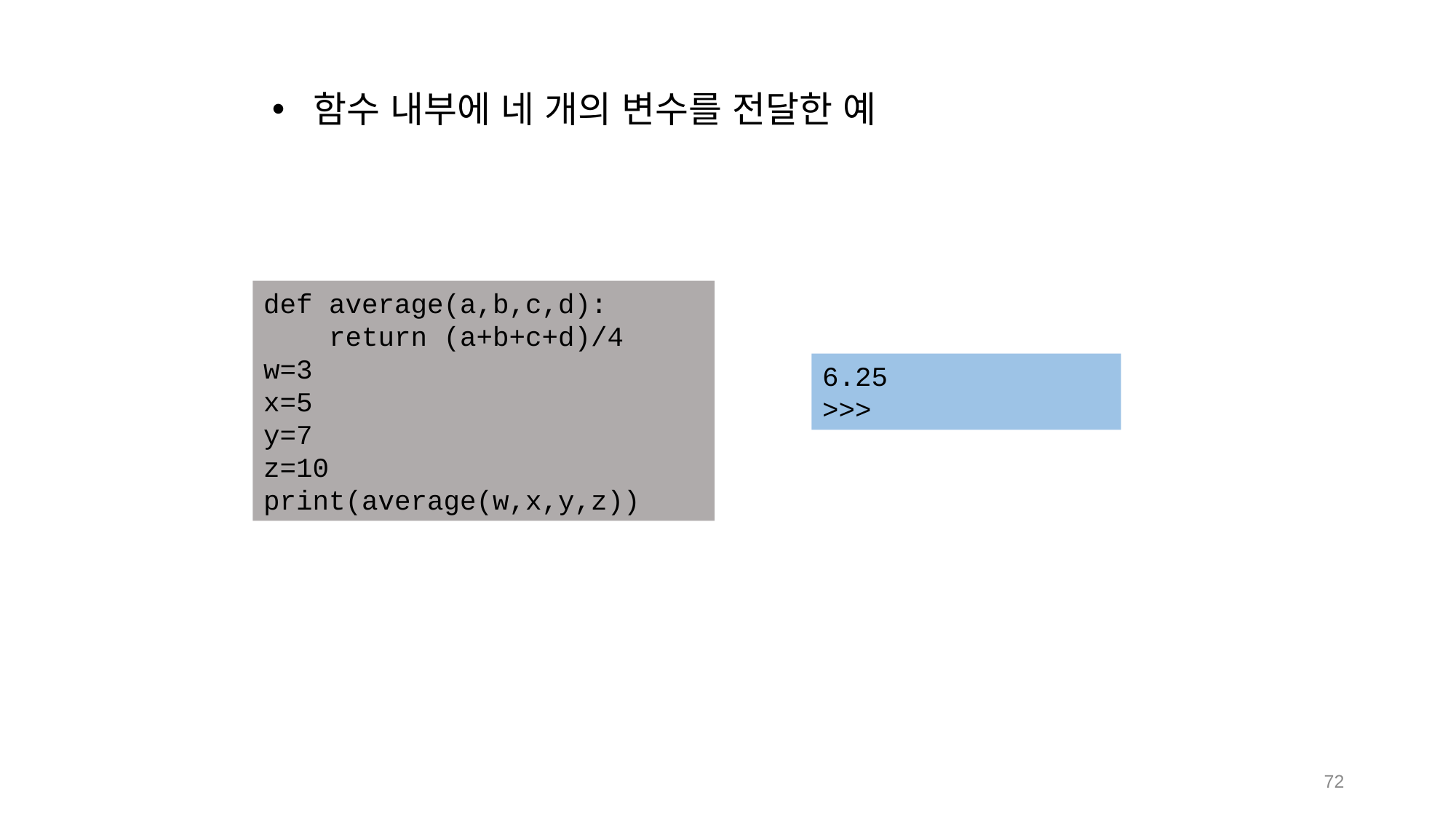

함수 내부에 네 개의 변수를 전달한 예
def average(a,b,c,d):
    return (a+b+c+d)/4
w=3
x=5
y=7
z=10
print(average(w,x,y,z))
6.25
>>>
72